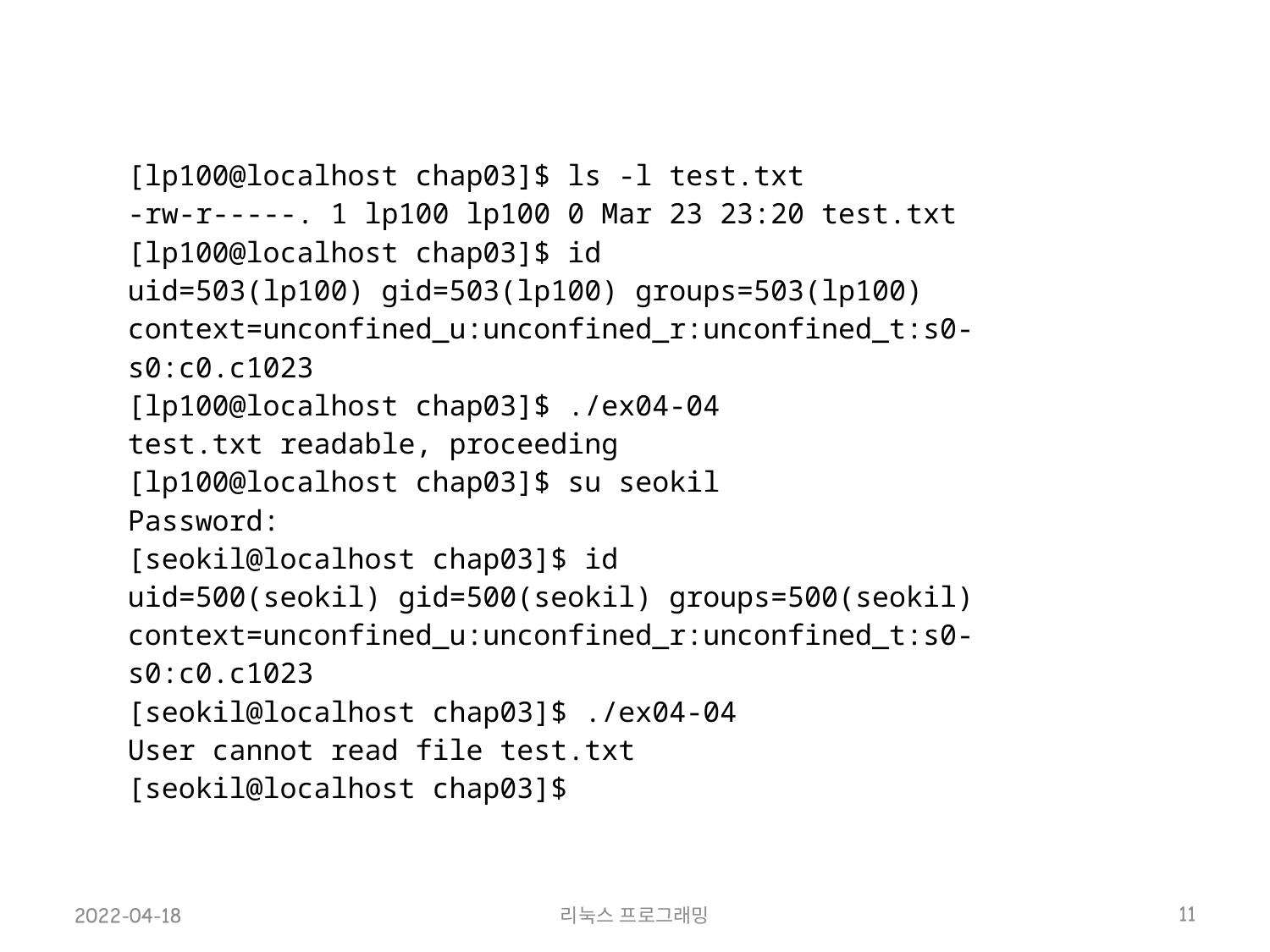

| [lp100@localhost chap03]$ ls -l test.txt -rw-r-----. 1 lp100 lp100 0 Mar 23 23:20 test.txt [lp100@localhost chap03]$ id uid=503(lp100) gid=503(lp100) groups=503(lp100) context=unconfined\_u:unconfined\_r:unconfined\_t:s0-s0:c0.c1023 [lp100@localhost chap03]$ ./ex04-04 test.txt readable, proceeding [lp100@localhost chap03]$ su seokil Password: [seokil@localhost chap03]$ id uid=500(seokil) gid=500(seokil) groups=500(seokil) context=unconfined\_u:unconfined\_r:unconfined\_t:s0-s0:c0.c1023 [seokil@localhost chap03]$ ./ex04-04 User cannot read file test.txt [seokil@localhost chap03]$ |
| --- |
2022-04-18
리눅스 프로그래밍
11